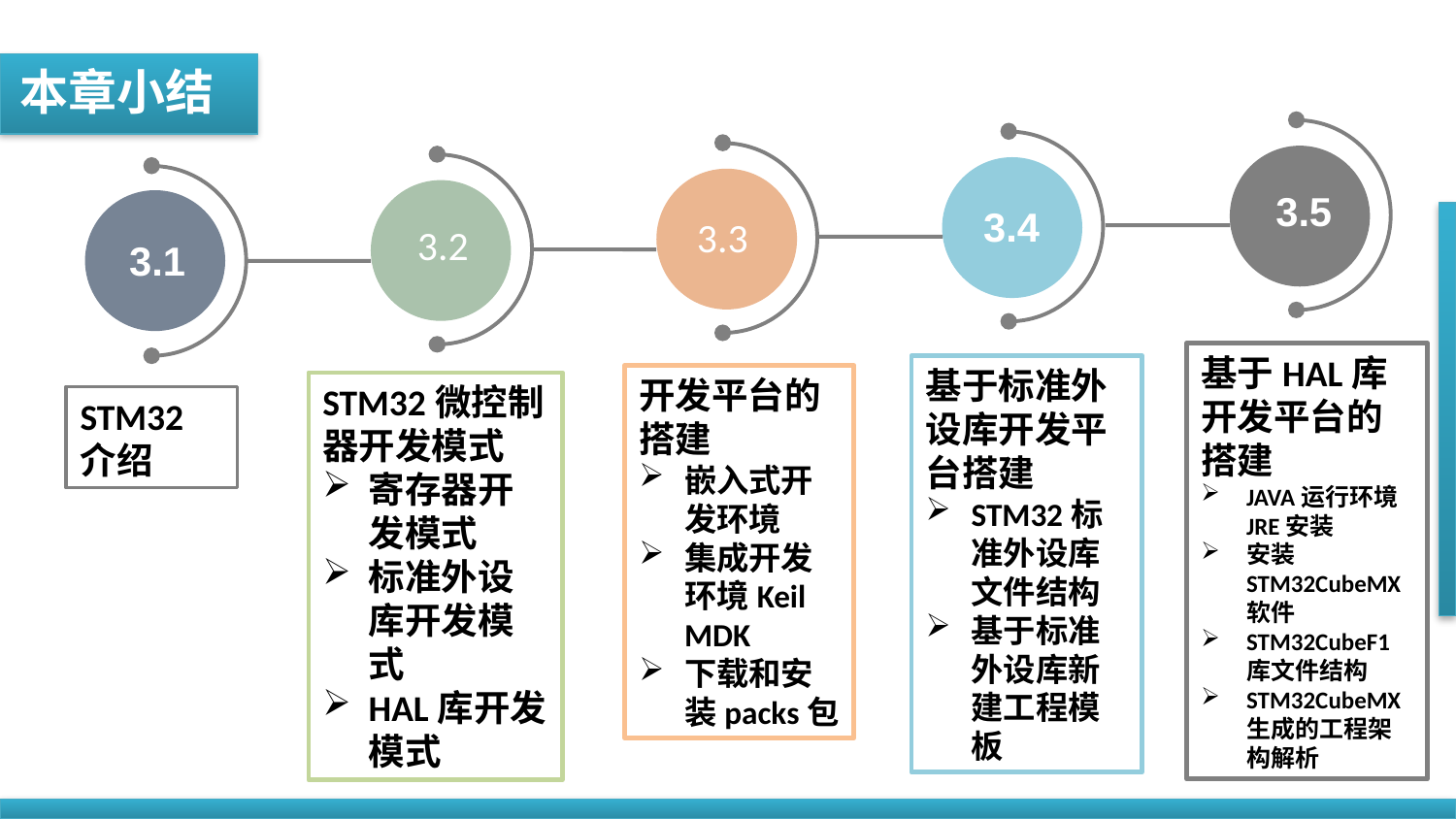

本章小结

3.5

3.1
3.4
3.3
3.2
基于HAL库开发平台的搭建
JAVA运行环境JRE安装
安装STM32CubeMX软件
STM32CubeF1库文件结构
STM32CubeMX生成的工程架构解析
基于标准外设库开发平台搭建
STM32标准外设库文件结构
基于标准外设库新建工程模板
开发平台的搭建
嵌入式开发环境
集成开发环境Keil MDK
下载和安装packs包
STM32微控制器开发模式
寄存器开发模式
标准外设库开发模式
HAL库开发模式
STM32介绍